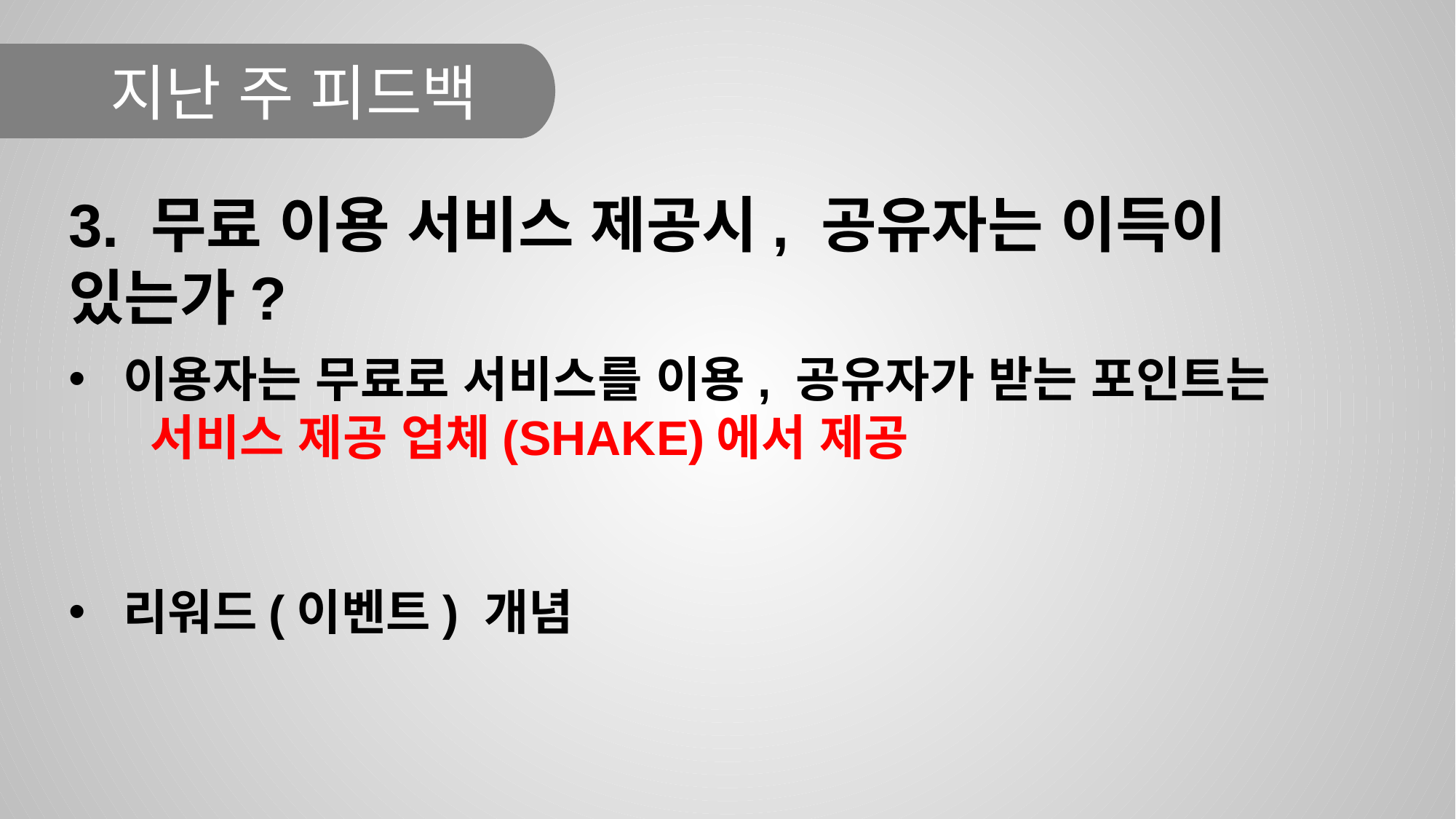

지난 주 피드백
3. 무료 이용 서비스 제공시, 공유자는 이득이 있는가?
이용자는 무료로 서비스를 이용, 공유자가 받는 포인트는       서비스 제공 업체(SHAKE)에서 제공

리워드(이벤트) 개념